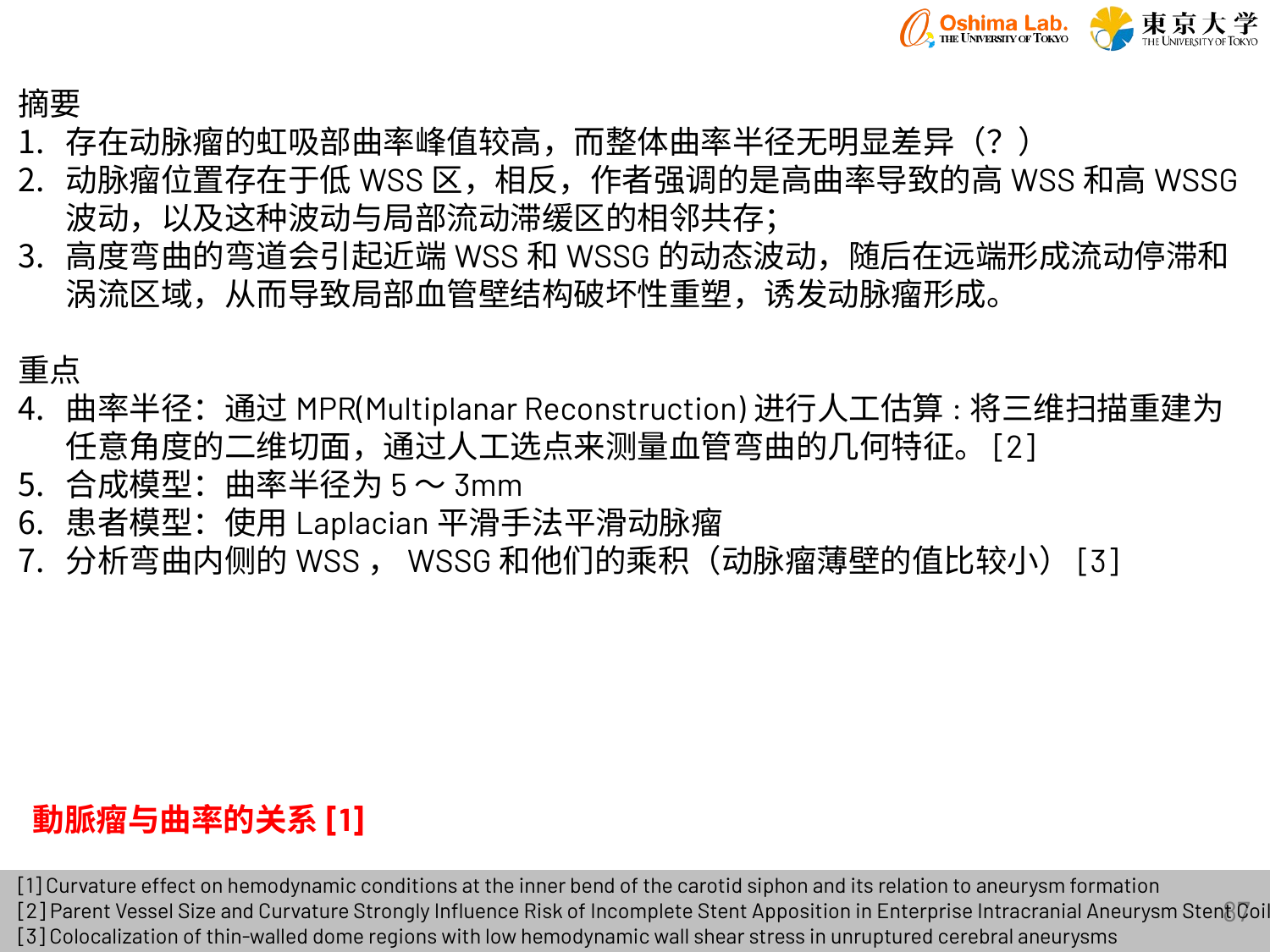

摘要
存在动脉瘤的虹吸部曲率峰值较高，而整体曲率半径无明显差异（？）
动脉瘤位置存在于低WSS区，相反，作者强调的是高曲率导致的高WSS和高WSSG波动，以及这种波动与局部流动滞缓区的相邻共存；
高度弯曲的弯道会引起近端WSS和WSSG的动态波动，随后在远端形成流动停滞和涡流区域，从而导致局部血管壁结构破坏性重塑，诱发动脉瘤形成。

重点
曲率半径：通过MPR(Multiplanar Reconstruction)进行人工估算:将三维扫描重建为任意角度的二维切面，通过人工选点来测量血管弯曲的几何特征。[2]
合成模型：曲率半径为5～3mm
患者模型：使用Laplacian平滑手法平滑动脉瘤
分析弯曲内侧的WSS，WSSG和他们的乘积（动脉瘤薄壁的值比较小）[3]

動脈瘤与曲率的关系[1]
[1] Curvature effect on hemodynamic conditions at the inner bend of the carotid siphon and its relation to aneurysm formation
[2] Parent Vessel Size and Curvature Strongly Influence Risk of Incomplete Stent Apposition in Enterprise Intracranial Aneurysm Stent Coiling
[3] Colocalization of thin-walled dome regions with low hemodynamic wall shear stress in unruptured cerebral aneurysms

87